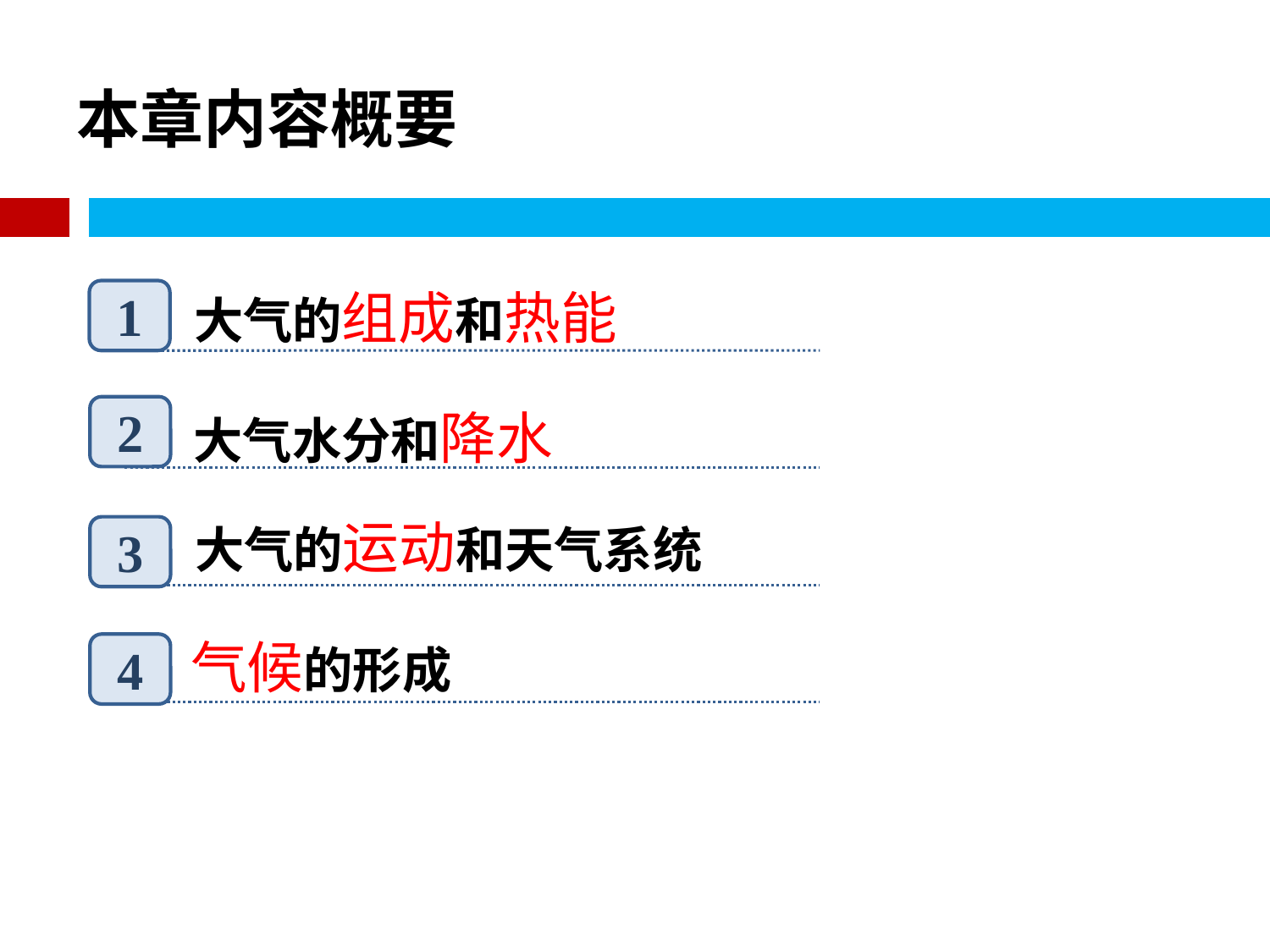

# 本章内容概要
大气的组成和热能
1
大气水分和降水
2
大气的运动和天气系统
3
气候的形成
4